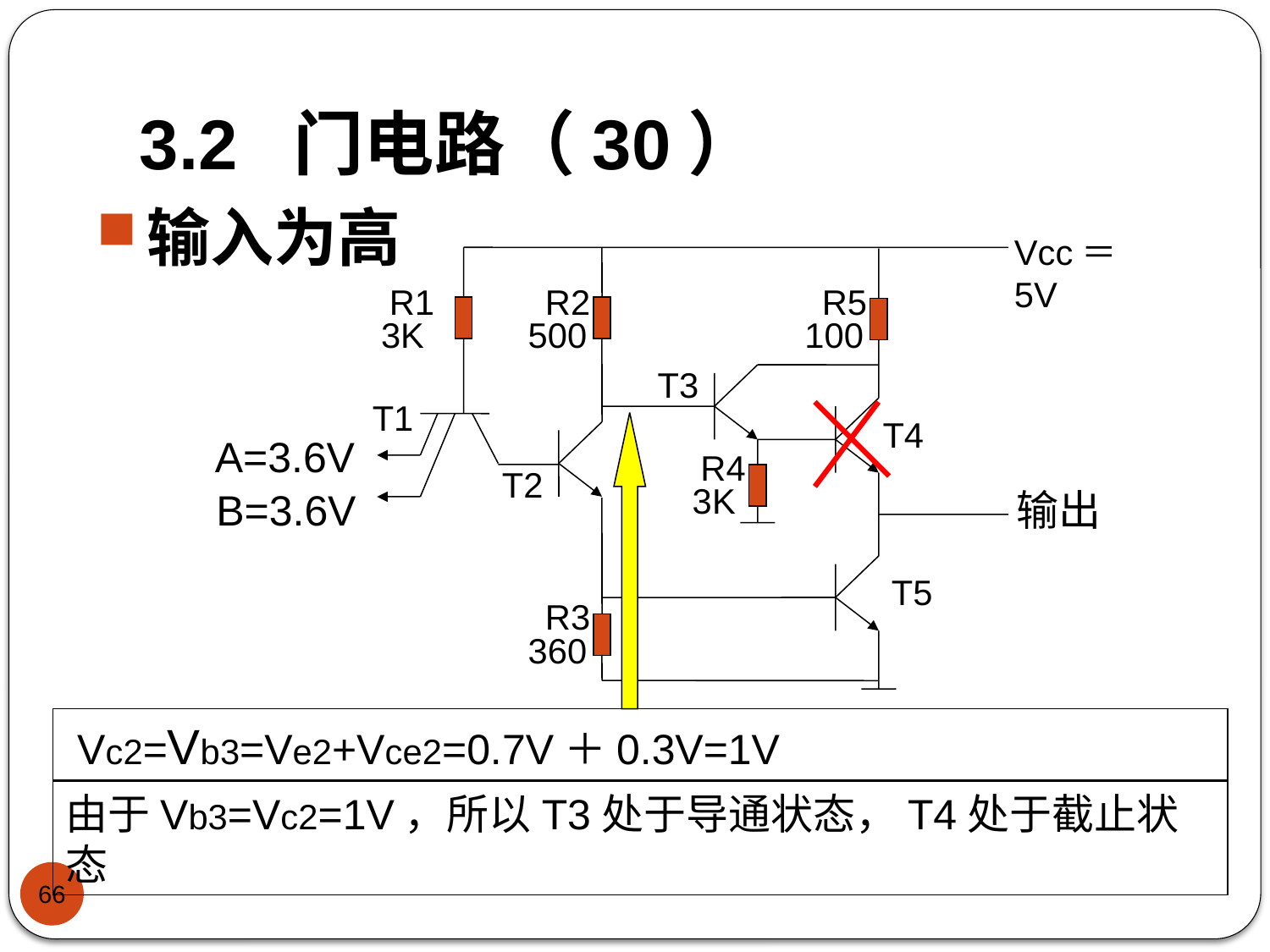

# 3.2  门电路（30）
输入为高
Vcc＝5V

R1
3K
R2
500
R5
100
T3
T1
T4
R4
3K
T2
T5
R3
360

A=3.6V
输出
B=3.6V
 Vc2=Vb3=Ve2+Vce2=0.7V＋0.3V=1V
由于Vb3=Vc2=1V，所以T3处于导通状态，T4处于截止状态
66